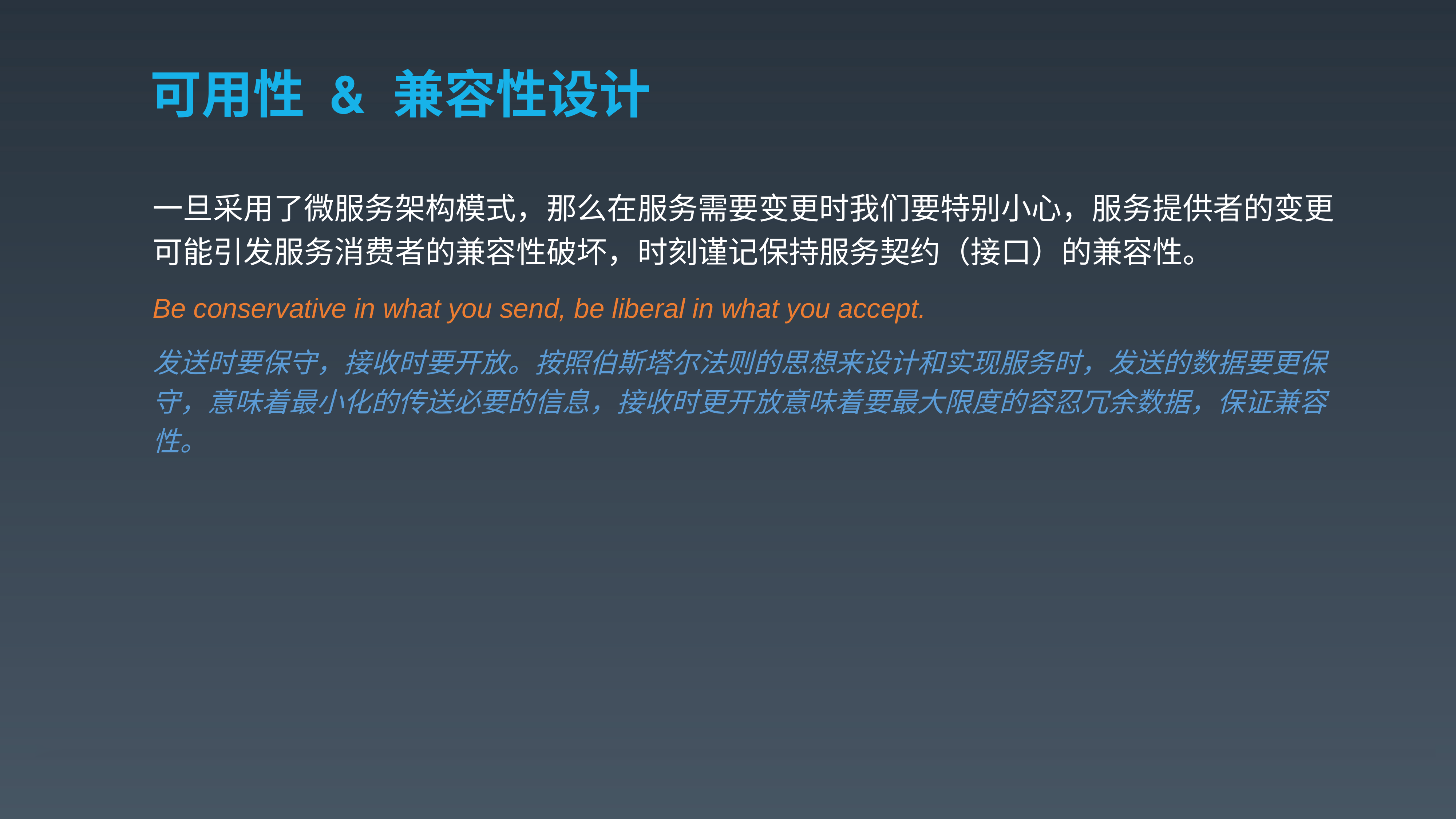

# 可用性 & 兼容性设计
一旦采用了微服务架构模式，那么在服务需要变更时我们要特别小心，服务提供者的变更可能引发服务消费者的兼容性破坏，时刻谨记保持服务契约（接口）的兼容性。
Be conservative in what you send, be liberal in what you accept.
发送时要保守，接收时要开放。按照伯斯塔尔法则的思想来设计和实现服务时，发送的数据要更保守，意味着最小化的传送必要的信息，接收时更开放意味着要最大限度的容忍冗余数据，保证兼容性。